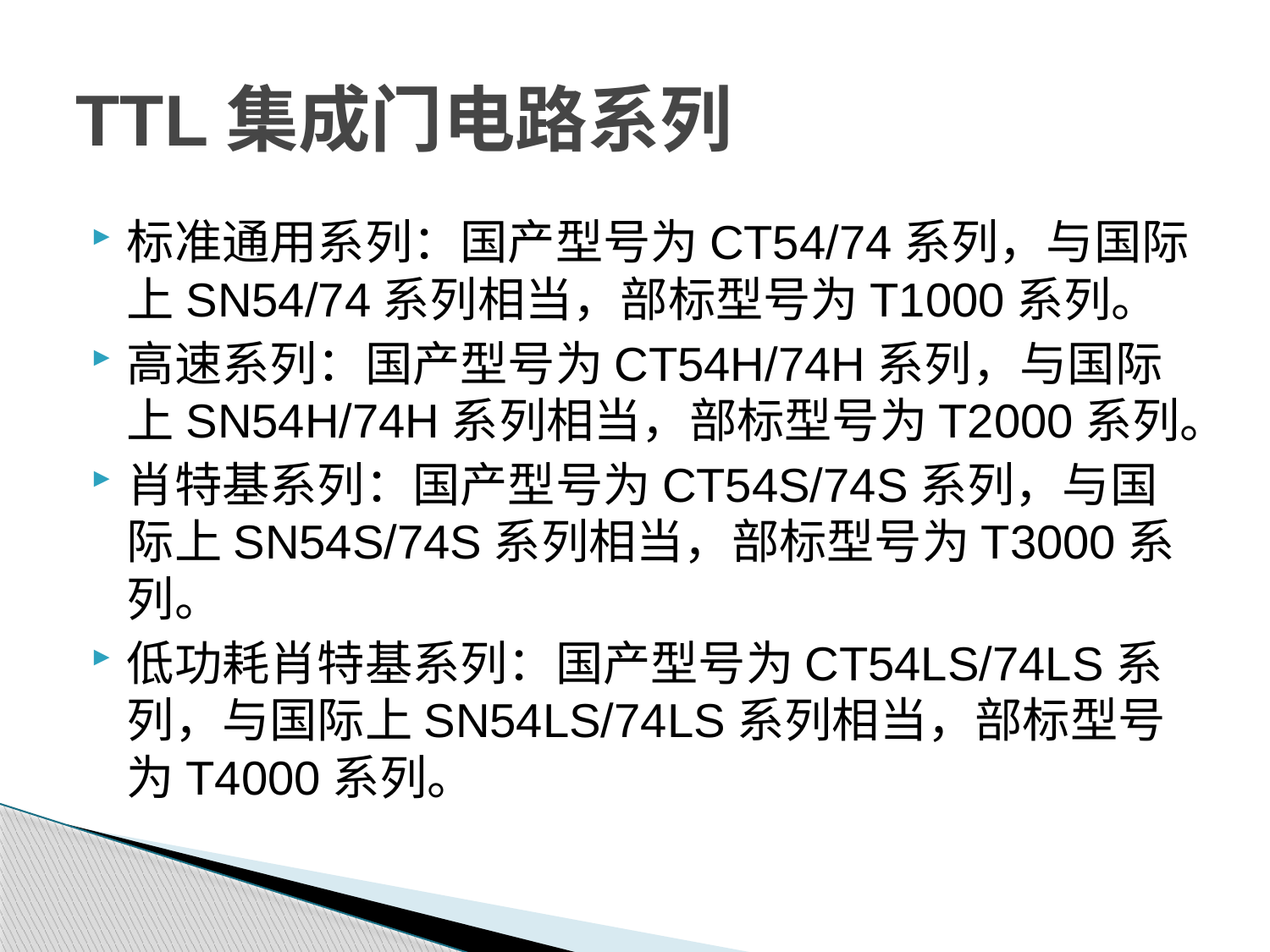

# TTL集成门电路系列
标准通用系列：国产型号为CT54/74系列，与国际上SN54/74系列相当，部标型号为T1000系列。
高速系列：国产型号为CT54H/74H系列，与国际上SN54H/74H系列相当，部标型号为T2000系列。
肖特基系列：国产型号为CT54S/74S系列，与国际上SN54S/74S系列相当，部标型号为T3000系列。
低功耗肖特基系列：国产型号为CT54LS/74LS系列，与国际上SN54LS/74LS系列相当，部标型号为T4000系列。